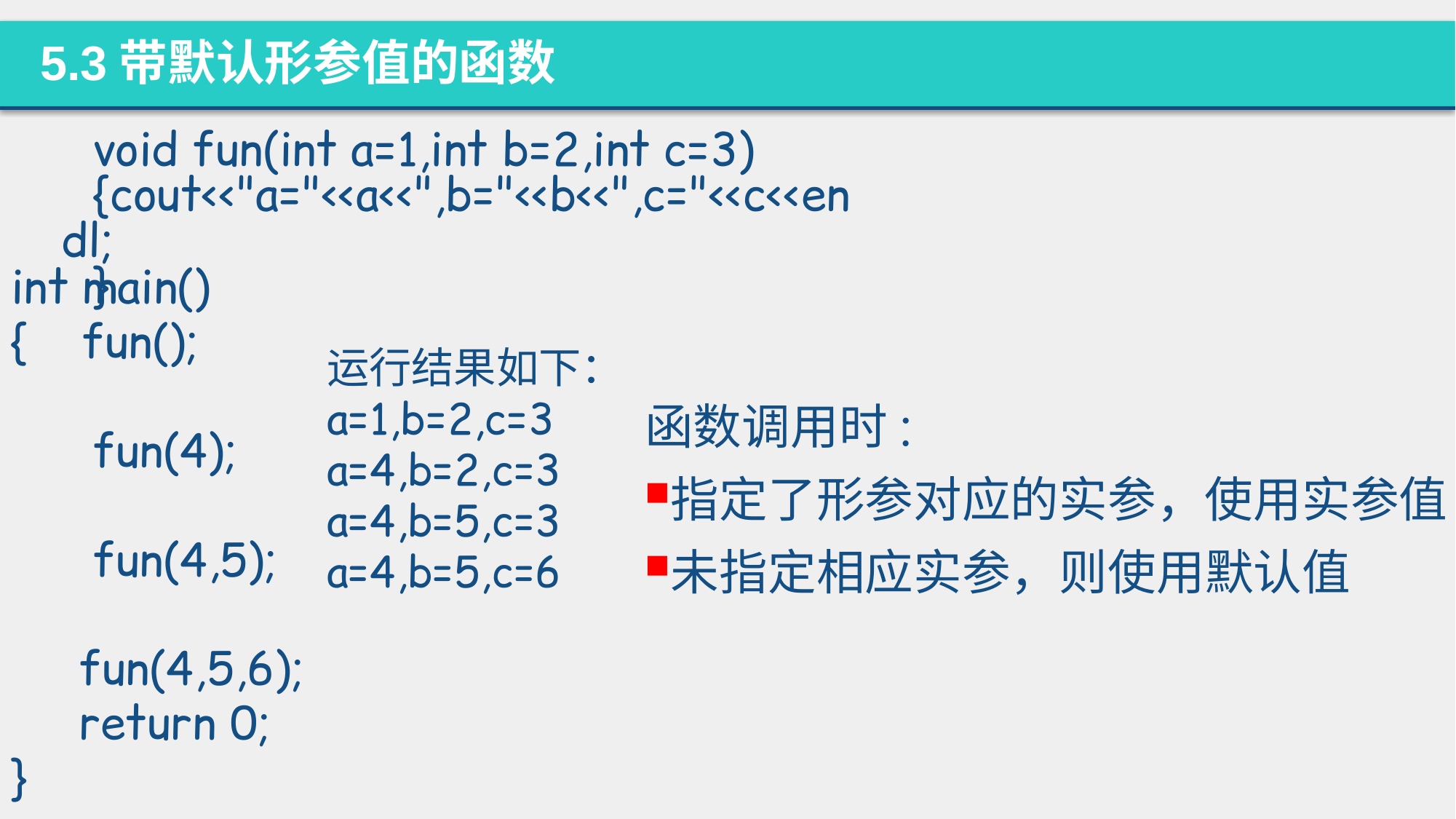

5.3带默认形参值的函数
void fun(int a=1,int b=2,int c=3)
{cout<<"a="<<a<<",b="<<b<<",c="<<c<<endl;
}
int main()
{    fun();
      fun(4);
      fun(4,5);
     fun(4,5,6);
     return 0;
}
运行结果如下：
a=1,b=2,c=3
a=4,b=2,c=3
a=4,b=5,c=3
a=4,b=5,c=6
函数调用时:
指定了形参对应的实参，使用实参值
未指定相应实参，则使用默认值